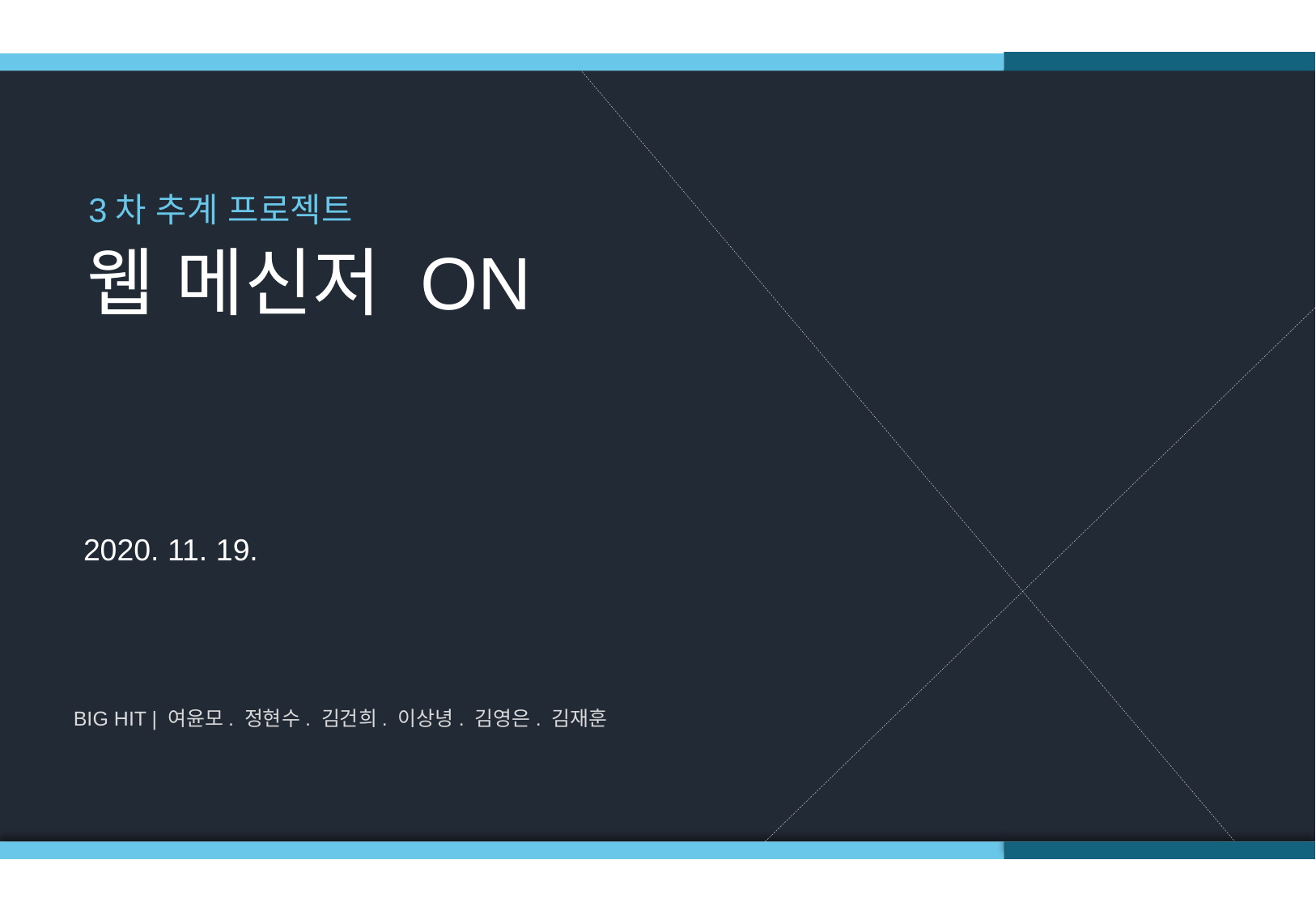

3차 추계 프로젝트
웹 메신저 ON
2020. 11. 19.
BIG HIT | 여윤모. 정현수. 김건희. 이상녕. 김영은. 김재훈